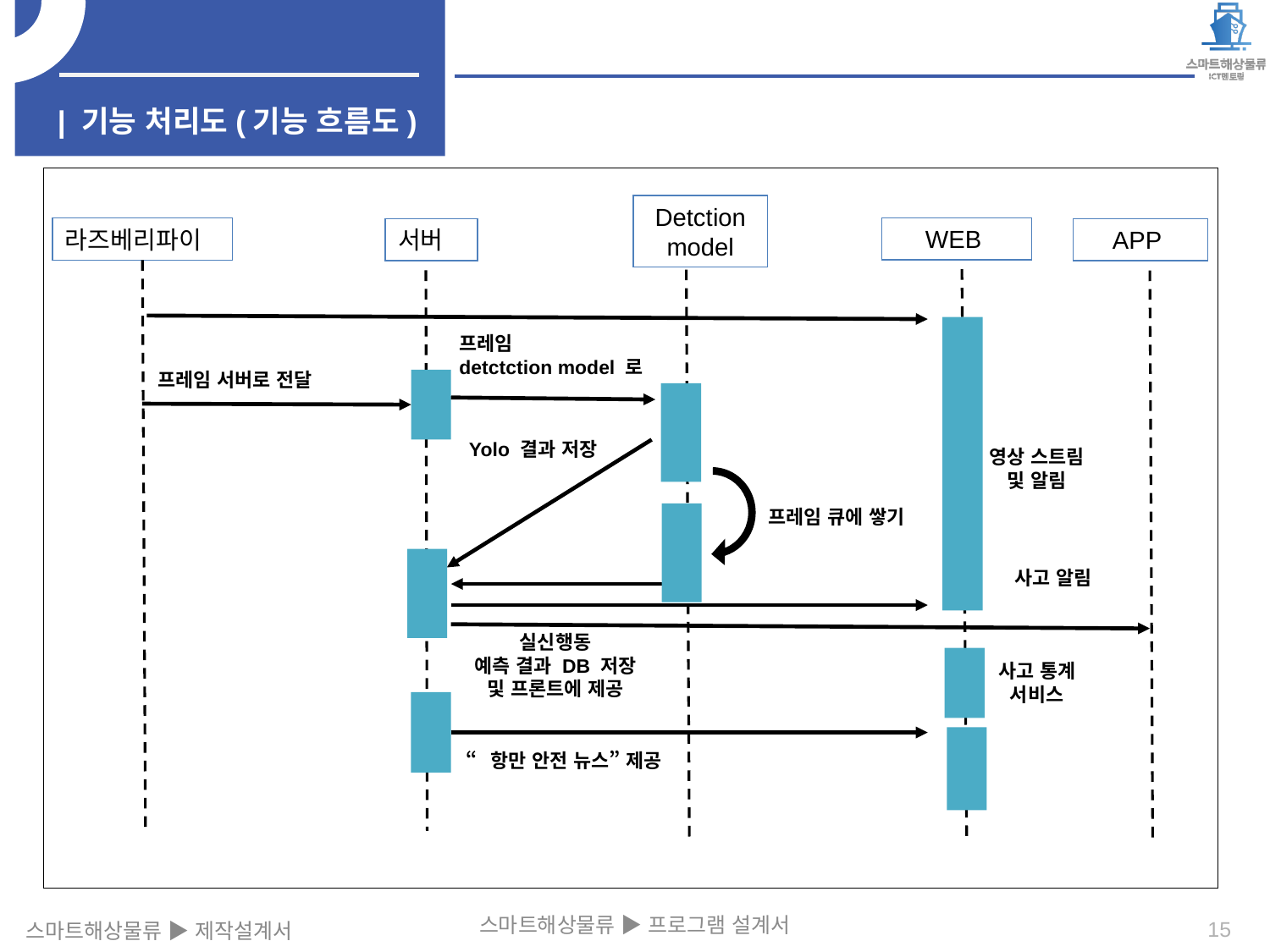

| 기능 처리도(기능 흐름도)

Detction model
WEB
라즈베리파이
서버

프레임
detctction model 로
프레임 서버로 전달

Yolo 결과 저장
영상 스트림 및 알림

프레임 큐에 쌓기

실신행동
예측 결과 DB 저장 및 프론트에 제공

사고 통계 서비스

“항만 안전 뉴스” 제공
APP
사고 알림
스마트해상물류 ▶ 프로그램 설계서
15